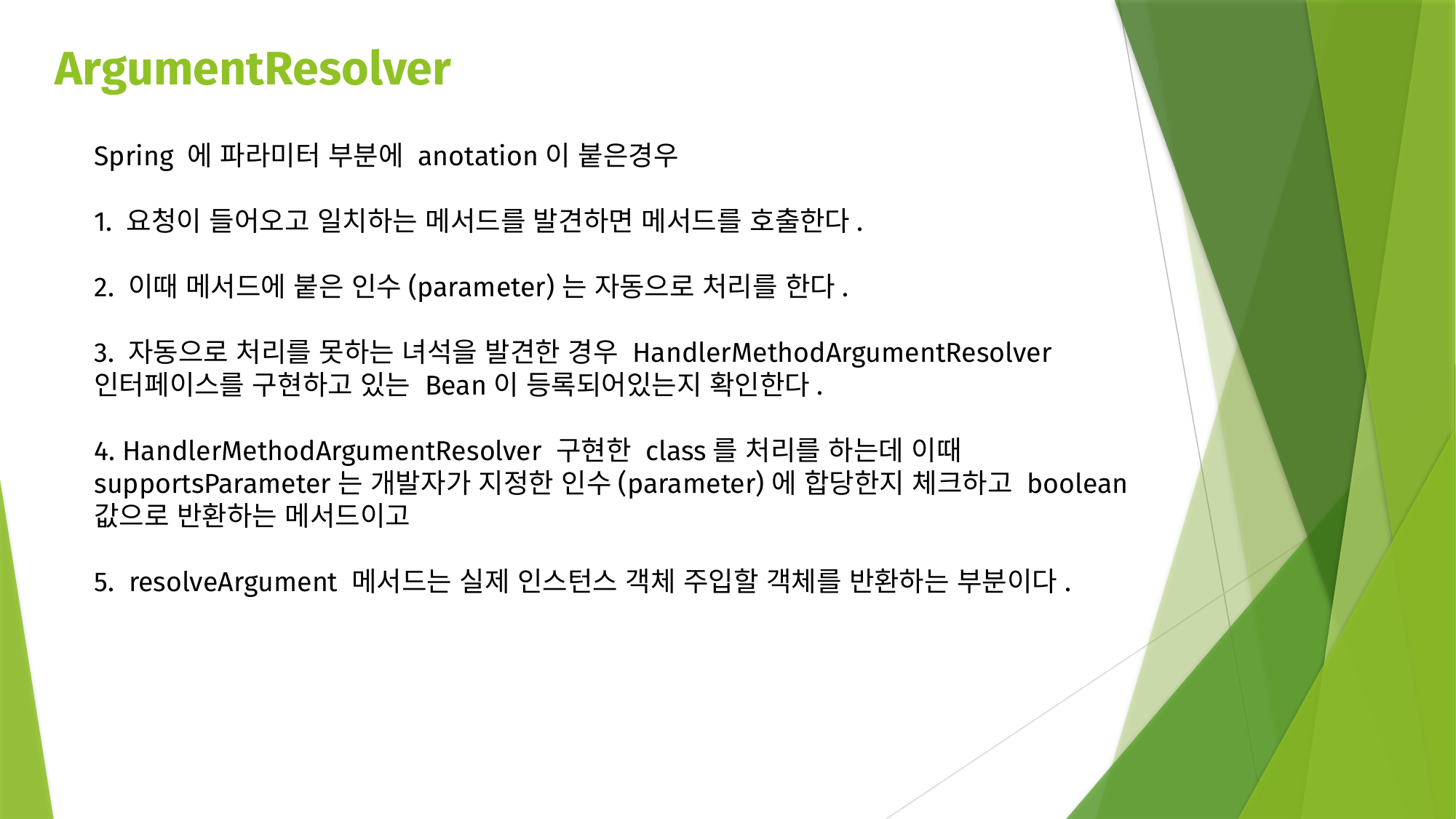

ArgumentResolver
Spring 에 파라미터 부분에 anotation이 붙은경우

1. 요청이 들어오고 일치하는 메서드를 발견하면 메서드를 호출한다.

2. 이때 메서드에 붙은 인수(parameter)는 자동으로 처리를 한다.

3. 자동으로 처리를 못하는 녀석을 발견한 경우 HandlerMethodArgumentResolver 인터페이스를 구현하고 있는 Bean이 등록되어있는지 확인한다.

4. HandlerMethodArgumentResolver 구현한 class를 처리를 하는데 이때 supportsParameter는 개발자가 지정한 인수(parameter)에 합당한지 체크하고 boolean 값으로 반환하는 메서드이고

5.  resolveArgument 메서드는 실제 인스턴스 객체 주입할 객체를 반환하는 부분이다.